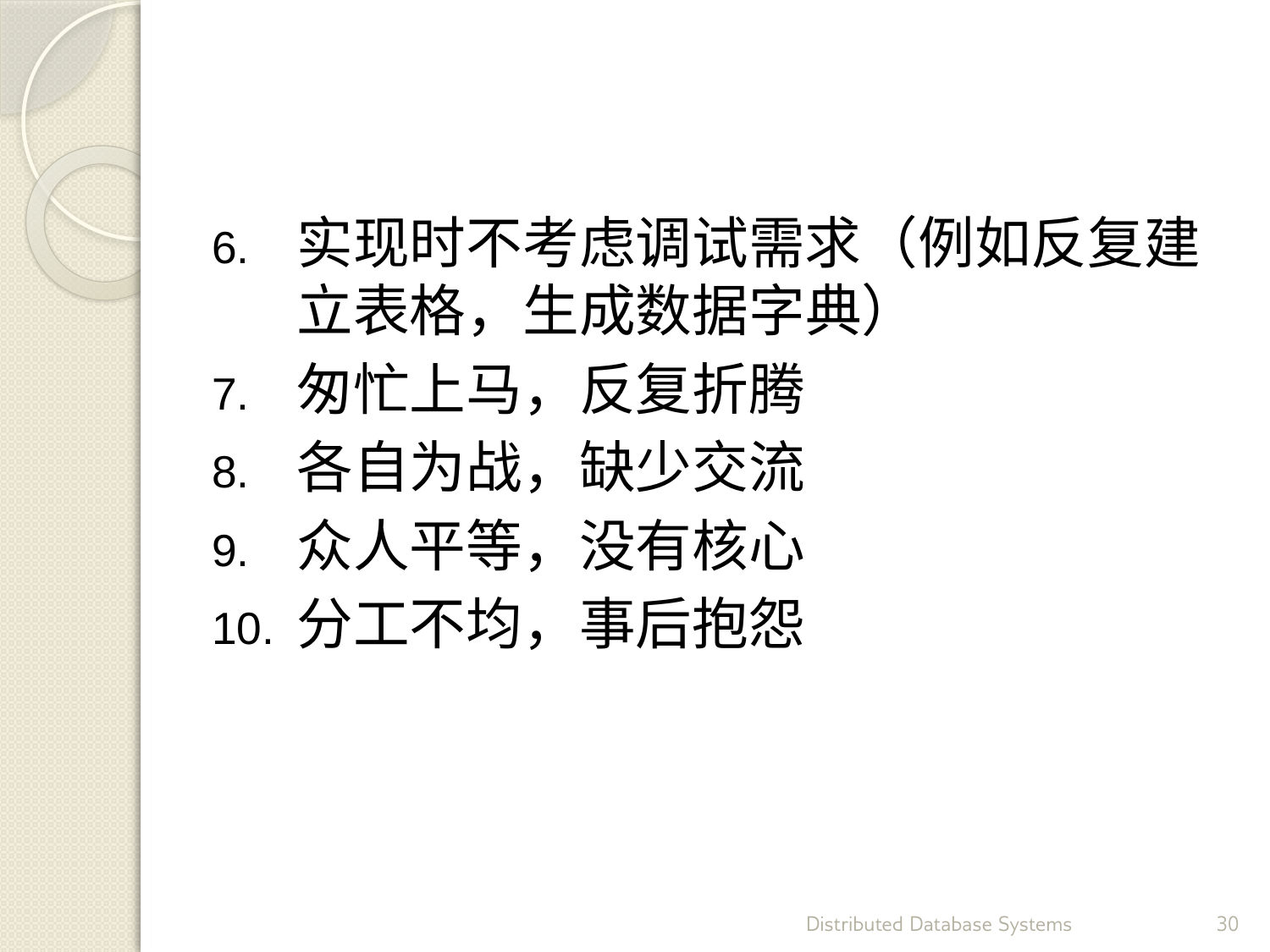

#
实现时不考虑调试需求（例如反复建立表格，生成数据字典）
匆忙上马，反复折腾
各自为战，缺少交流
众人平等，没有核心
分工不均，事后抱怨
Distributed Database Systems
30